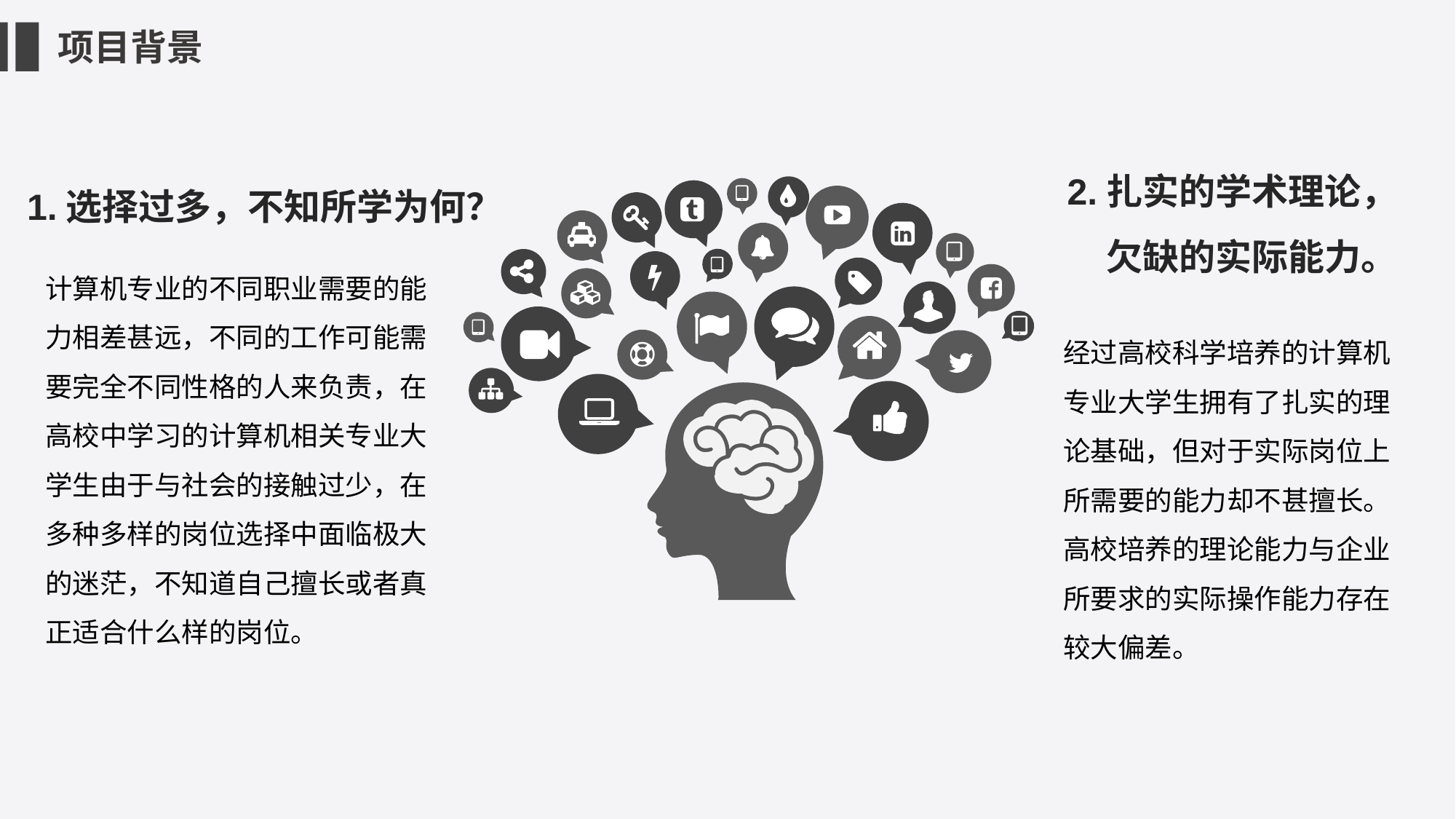

项目背景
2.扎实的学术理论，
欠缺的实际能力。
1.选择过多，不知所学为何？

计算机专业的不同职业需要的能力相差甚远，不同的工作可能需要完全不同性格的人来负责，在高校中学习的计算机相关专业大学生由于与社会的接触过少，在多种多样的岗位选择中面临极大的迷茫，不知道自己擅长或者真正适合什么样的岗位。

经过高校科学培养的计算机专业大学生拥有了扎实的理论基础，但对于实际岗位上所需要的能力却不甚擅长。高校培养的理论能力与企业所要求的实际操作能力存在较大偏差。